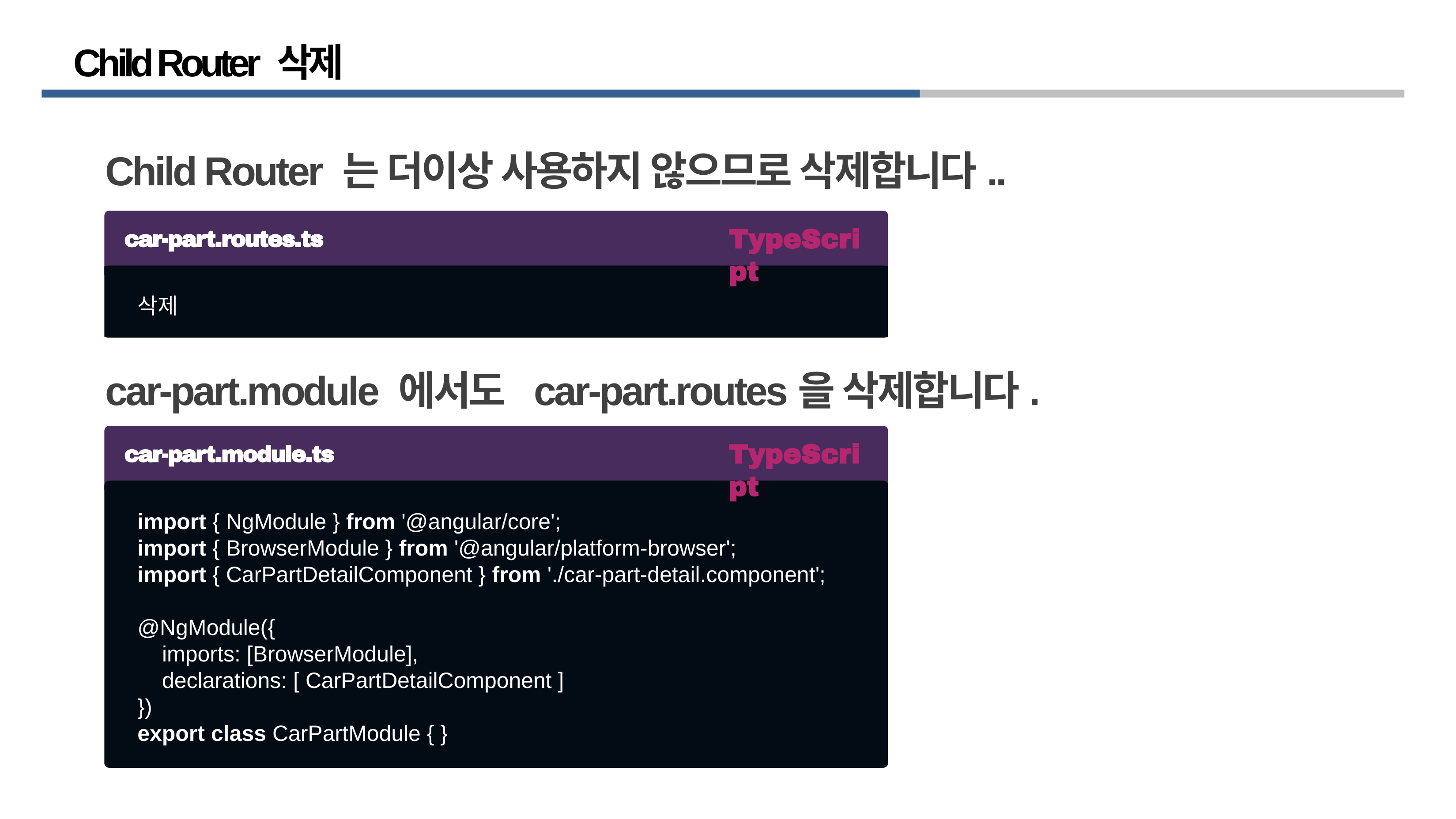

# Child Router 삭제
Child Router 는 더이상 사용하지 않으므로 삭제합니다..

TypeScript
car-part.routes.ts

삭제
car-part.module 에서도  car-part.routes을 삭제합니다.

TypeScript
car-part.module.ts

import { NgModule } from '@angular/core';
import { BrowserModule } from '@angular/platform-browser';
import { CarPartDetailComponent } from './car-part-detail.component';
@NgModule({
    imports: [BrowserModule],
    declarations: [ CarPartDetailComponent ]
})
export class CarPartModule { }